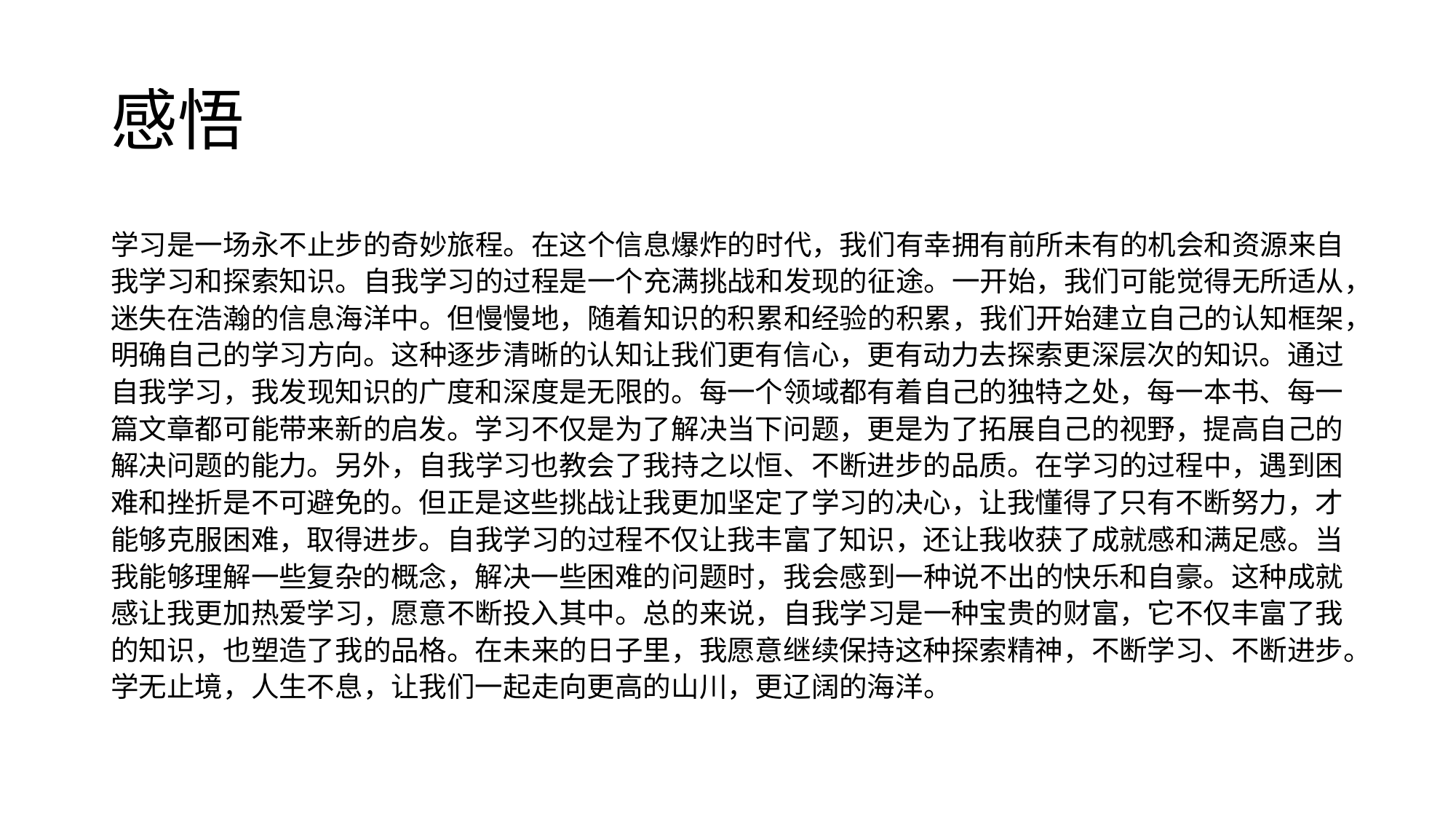

# 感悟
学习是一场永不止步的奇妙旅程。在这个信息爆炸的时代，我们有幸拥有前所未有的机会和资源来自我学习和探索知识。自我学习的过程是一个充满挑战和发现的征途。一开始，我们可能觉得无所适从，迷失在浩瀚的信息海洋中。但慢慢地，随着知识的积累和经验的积累，我们开始建立自己的认知框架，明确自己的学习方向。这种逐步清晰的认知让我们更有信心，更有动力去探索更深层次的知识。通过自我学习，我发现知识的广度和深度是无限的。每一个领域都有着自己的独特之处，每一本书、每一篇文章都可能带来新的启发。学习不仅是为了解决当下问题，更是为了拓展自己的视野，提高自己的解决问题的能力。另外，自我学习也教会了我持之以恒、不断进步的品质。在学习的过程中，遇到困难和挫折是不可避免的。但正是这些挑战让我更加坚定了学习的决心，让我懂得了只有不断努力，才能够克服困难，取得进步。自我学习的过程不仅让我丰富了知识，还让我收获了成就感和满足感。当我能够理解一些复杂的概念，解决一些困难的问题时，我会感到一种说不出的快乐和自豪。这种成就感让我更加热爱学习，愿意不断投入其中。总的来说，自我学习是一种宝贵的财富，它不仅丰富了我的知识，也塑造了我的品格。在未来的日子里，我愿意继续保持这种探索精神，不断学习、不断进步。学无止境，人生不息，让我们一起走向更高的山川，更辽阔的海洋。